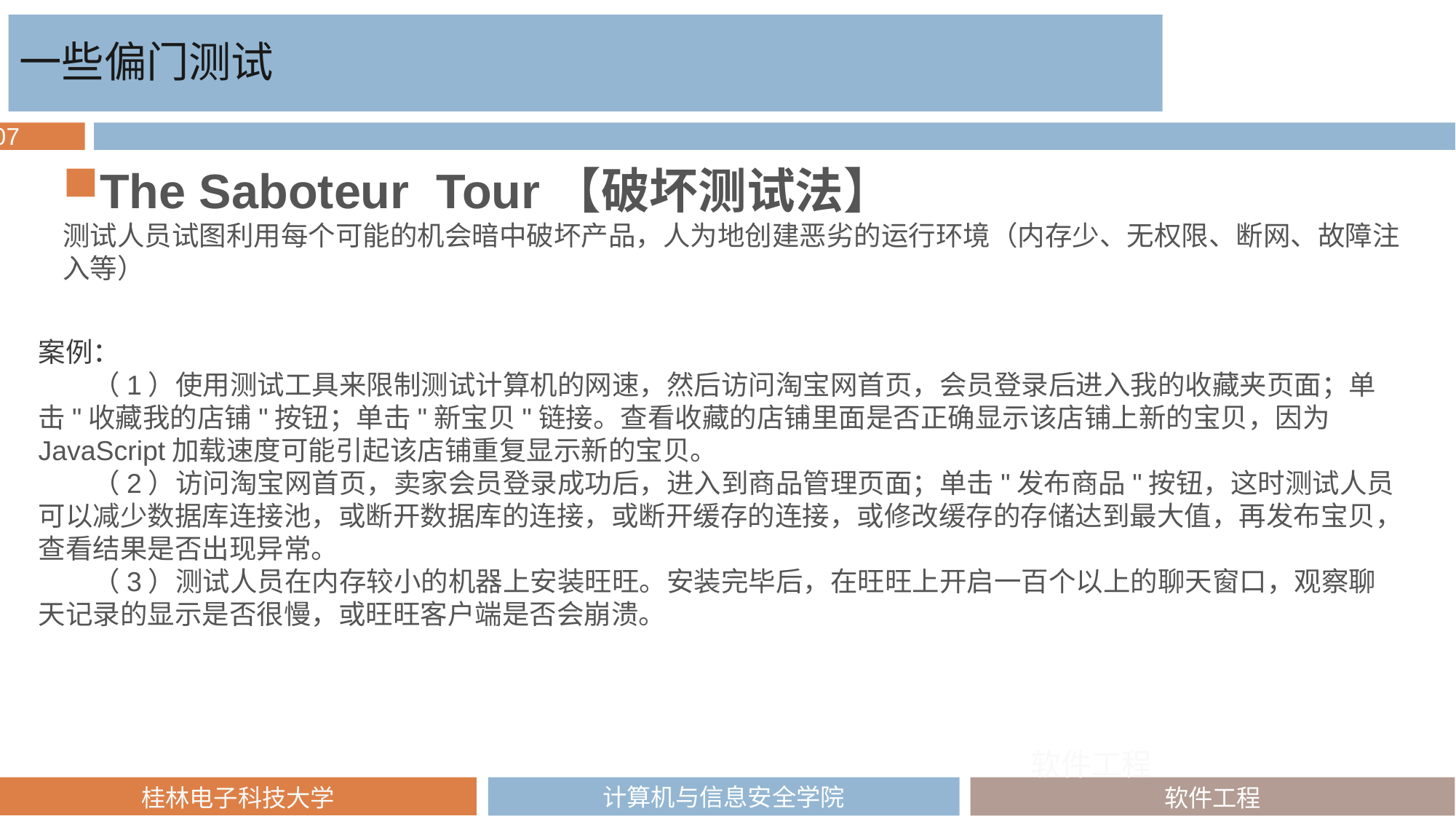

一些偏门测试

The Saboteur  Tour【破坏测试法】
测试人员试图利用每个可能的机会暗中破坏产品，人为地创建恶劣的运行环境（内存少、无权限、断网、故障注入等）

案例：
　　（1）使用测试工具来限制测试计算机的网速，然后访问淘宝网首页，会员登录后进入我的收藏夹页面；单击"收藏我的店铺"按钮；单击"新宝贝"链接。查看收藏的店铺里面是否正确显示该店铺上新的宝贝，因为JavaScript加载速度可能引起该店铺重复显示新的宝贝。
　　（2）访问淘宝网首页，卖家会员登录成功后，进入到商品管理页面；单击"发布商品"按钮，这时测试人员可以减少数据库连接池，或断开数据库的连接，或断开缓存的连接，或修改缓存的存储达到最大值，再发布宝贝，查看结果是否出现异常。
　　（3）测试人员在内存较小的机器上安装旺旺。安装完毕后，在旺旺上开启一百个以上的聊天窗口，观察聊天记录的显示是否很慢，或旺旺客户端是否会崩溃。
软件工程